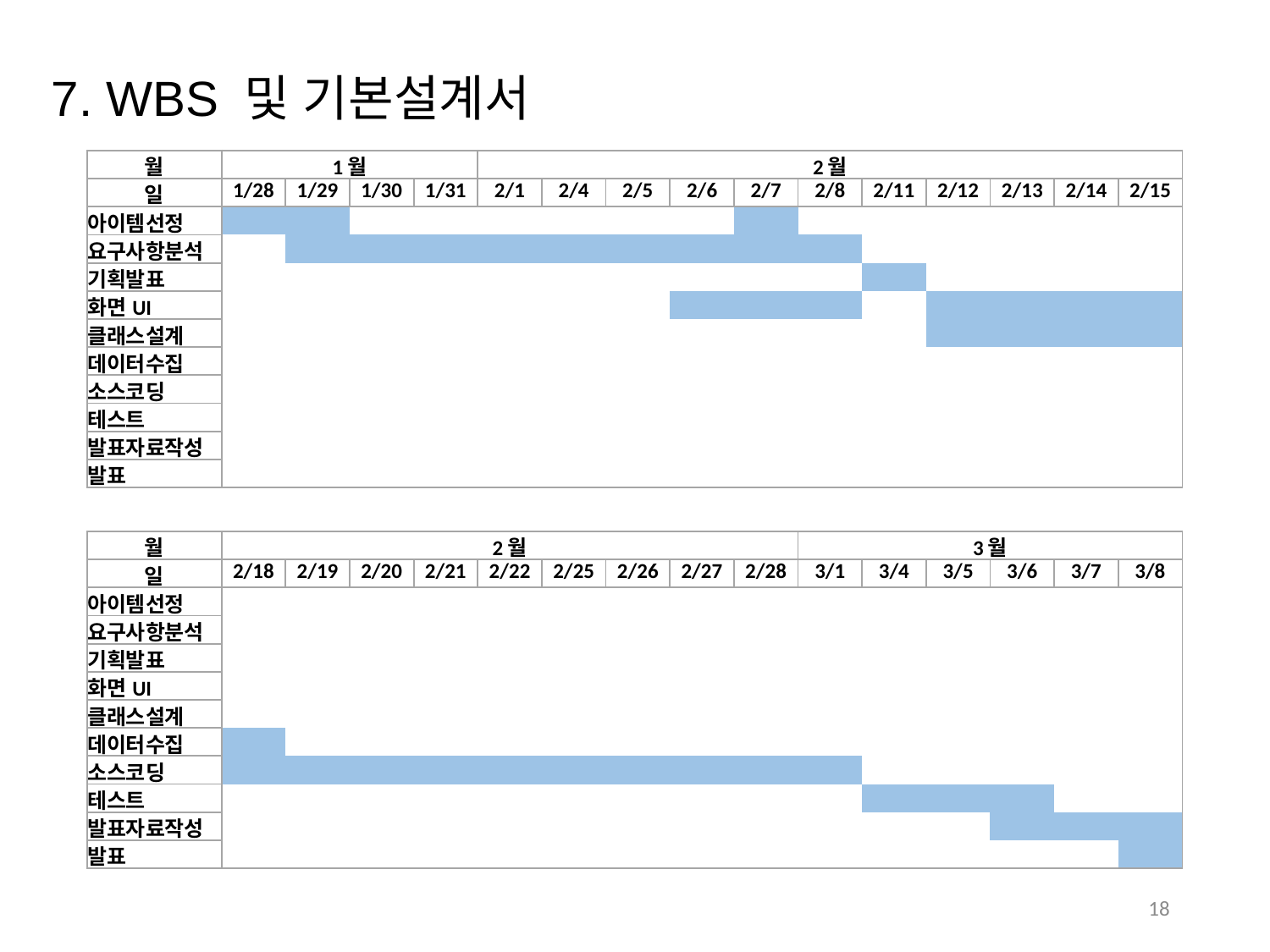

7. WBS 및 기본설계서
| 월 | 1월 |  |  |  | 2월 |  |  |  |  |  |  |  |  |  |  |
| --- | --- | --- | --- | --- | --- | --- | --- | --- | --- | --- | --- | --- | --- | --- | --- |
| 일 | 1/28 | 1/29 | 1/30 | 1/31 | 2/1 | 2/4 | 2/5 | 2/6 | 2/7 | 2/8 | 2/11 | 2/12 | 2/13 | 2/14 | 2/15 |
| 아이템선정 |  |  |  |  |  |  |  |  |  |  |  |  |  |  |  |
| 요구사항분석 |  |  |  |  |  |  |  |  |  |  |  |  |  |  |  |
| 기획발표 |  |  |  |  |  |  |  |  |  |  |  |  |  |  |  |
| 화면UI |  |  |  |  |  |  |  |  |  |  |  |  |  |  |  |
| 클래스설계 |  |  |  |  |  |  |  |  |  |  |  |  |  |  |  |
| 데이터수집 |  |  |  |  |  |  |  |  |  |  |  |  |  |  |  |
| 소스코딩 |  |  |  |  |  |  |  |  |  |  |  |  |  |  |  |
| 테스트 |  |  |  |  |  |  |  |  |  |  |  |  |  |  |  |
| 발표자료작성 |  |  |  |  |  |  |  |  |  |  |  |  |  |  |  |
| 발표 |  |  |  |  |  |  |  |  |  |  |  |  |  |  |  |
| 월 | 2월 |  |  |  |  |  |  |  |  | 3월 |  |  |  |  |  |
| --- | --- | --- | --- | --- | --- | --- | --- | --- | --- | --- | --- | --- | --- | --- | --- |
| 일 | 2/18 | 2/19 | 2/20 | 2/21 | 2/22 | 2/25 | 2/26 | 2/27 | 2/28 | 3/1 | 3/4 | 3/5 | 3/6 | 3/7 | 3/8 |
| 아이템선정 |  |  |  |  |  |  |  |  |  |  |  |  |  |  |  |
| 요구사항분석 |  |  |  |  |  |  |  |  |  |  |  |  |  |  |  |
| 기획발표 |  |  |  |  |  |  |  |  |  |  |  |  |  |  |  |
| 화면UI |  |  |  |  |  |  |  |  |  |  |  |  |  |  |  |
| 클래스설계 |  |  |  |  |  |  |  |  |  |  |  |  |  |  |  |
| 데이터수집 |  |  |  |  |  |  |  |  |  |  |  |  |  |  |  |
| 소스코딩 |  |  |  |  |  |  |  |  |  |  |  |  |  |  |  |
| 테스트 |  |  |  |  |  |  |  |  |  |  |  |  |  |  |  |
| 발표자료작성 |  |  |  |  |  |  |  |  |  |  |  |  |  |  |  |
| 발표 |  |  |  |  |  |  |  |  |  |  |  |  |  |  |  |
18